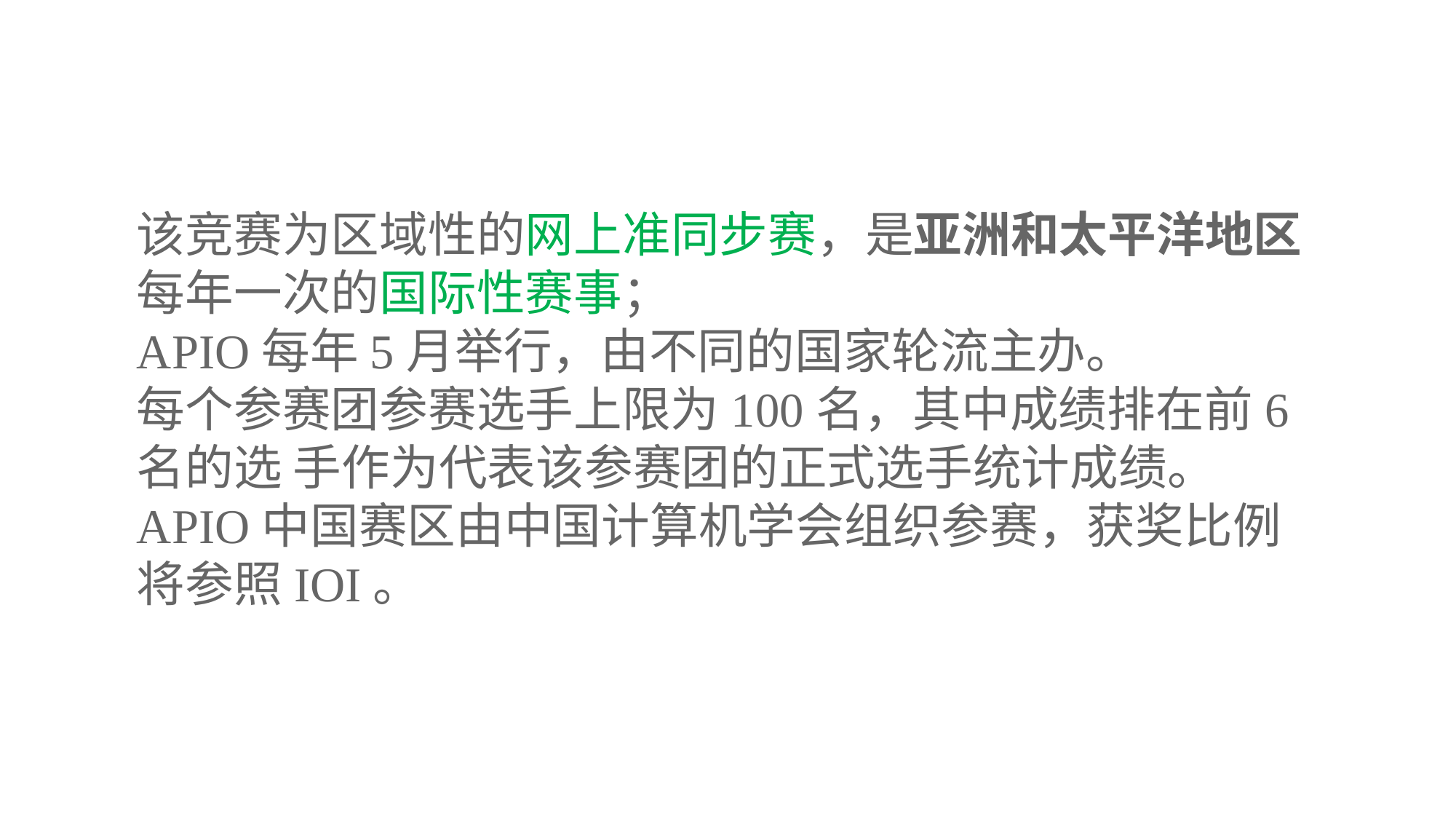

该竞赛为区域性的网上准同步赛，是亚洲和太平洋地区每年一次的国际性赛事；
APIO每年5月举行，由不同的国家轮流主办。
每个参赛团参赛选手上限为100名，其中成绩排在前6名的选 手作为代表该参赛团的正式选手统计成绩。
APIO中国赛区由中国计算机学会组织参赛，获奖比例将参照IOI。